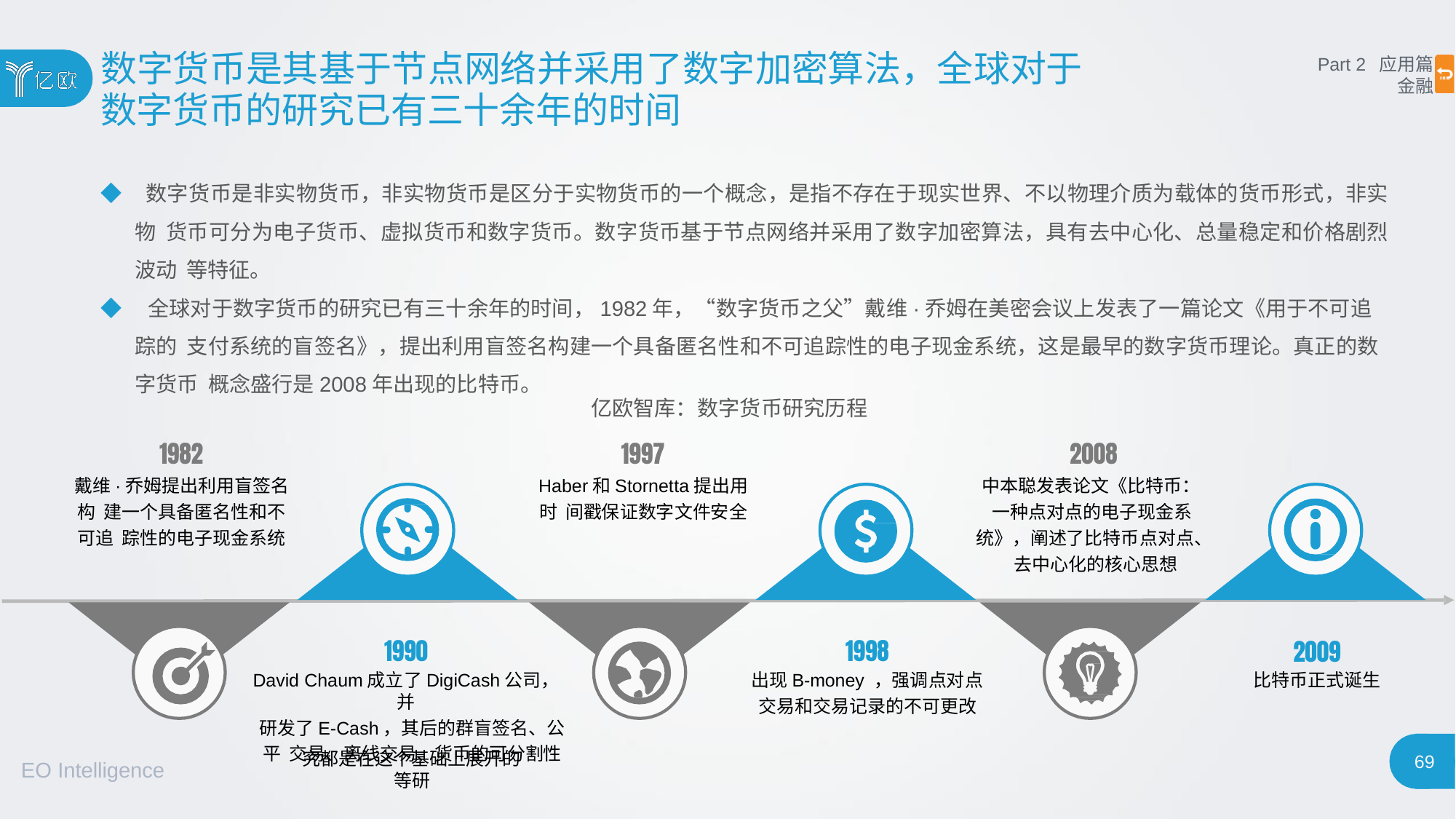

# 数字货币是其基于节点网络并采用了数字加密算法，全球对于
数字货币的研究已有三十余年的时间
Part 2 应用篇
金融

◆ 数字货币是非实物货币，非实物货币是区分于实物货币的一个概念，是指不存在于现实世界、不以物理介质为载体的货币形式，非实物  货币可分为电子货币、虚拟货币和数字货币。数字货币基于节点网络并采用了数字加密算法，具有去中心化、总量稳定和价格剧烈波动  等特征。
◆ 全球对于数字货币的研究已有三十余年的时间，1982年，“数字货币之父”戴维·乔姆在美密会议上发表了一篇论文《用于不可追踪的  支付系统的盲签名》，提出利用盲签名构建一个具备匿名性和不可追踪性的电子现金系统，这是最早的数字货币理论。真正的数字货币  概念盛行是2008年出现的比特币。
亿欧智库：数字货币研究历程

1982
戴维·乔姆提出利用盲签名构  建一个具备匿名性和不可追  踪性的电子现金系统
1997
Haber和Stornetta提出用时  间戳保证数字文件安全
2008
中本聪发表论文《比特币：  一种点对点的电子现金系  统》，阐述了比特币点对点、  去中心化的核心思想

1990
David Chaum成立了DigiCash公司，并
研发了E-Cash，其后的群盲签名、公平  交易、离线交易、货币的可分割性等研
1998
出现B-money ，强调点对点
交易和交易记录的不可更改
2009
比特币正式诞生

究都是在这个基础上展开的
69
EO Intelligence